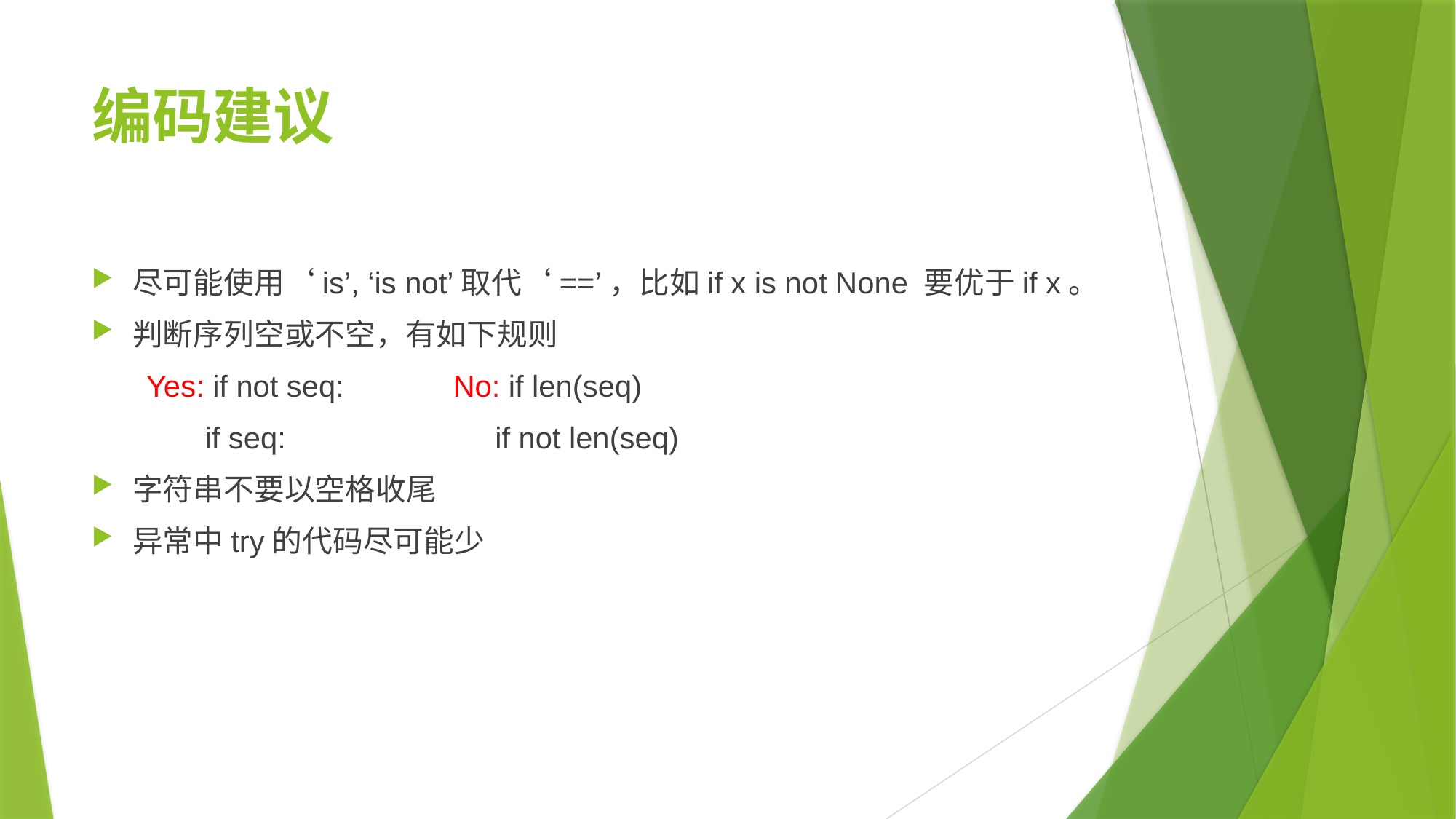

# 编码建议
尽可能使用‘is’, ‘is not’取代‘==’，比如if x is not None 要优于if x。
判断序列空或不空，有如下规则
Yes: if not seq:             No: if len(seq)
       if seq:                         if not len(seq)
字符串不要以空格收尾
异常中try的代码尽可能少